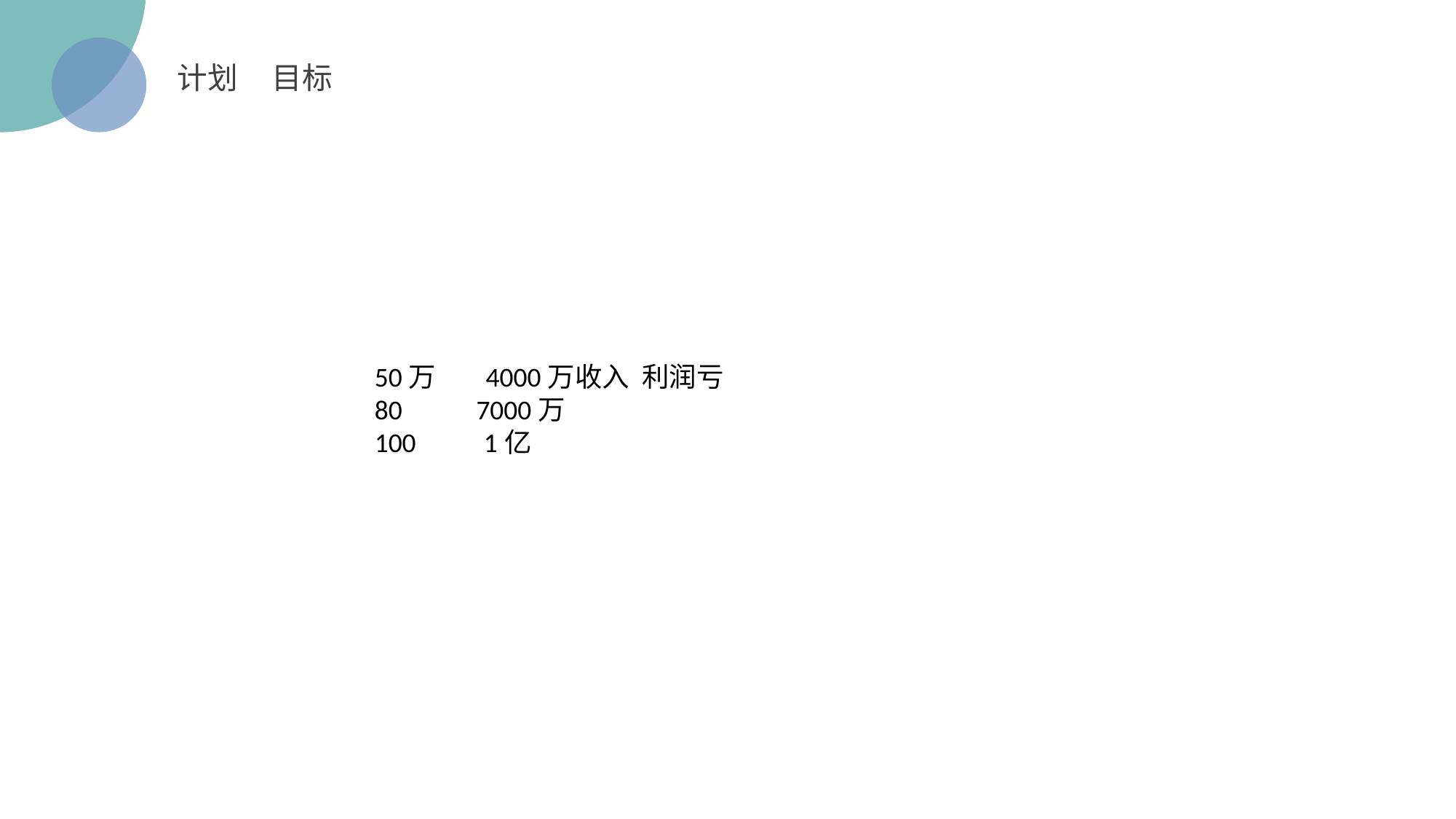

计划     目标
50万       4000万收入  利润亏
80            7000万
100           1亿